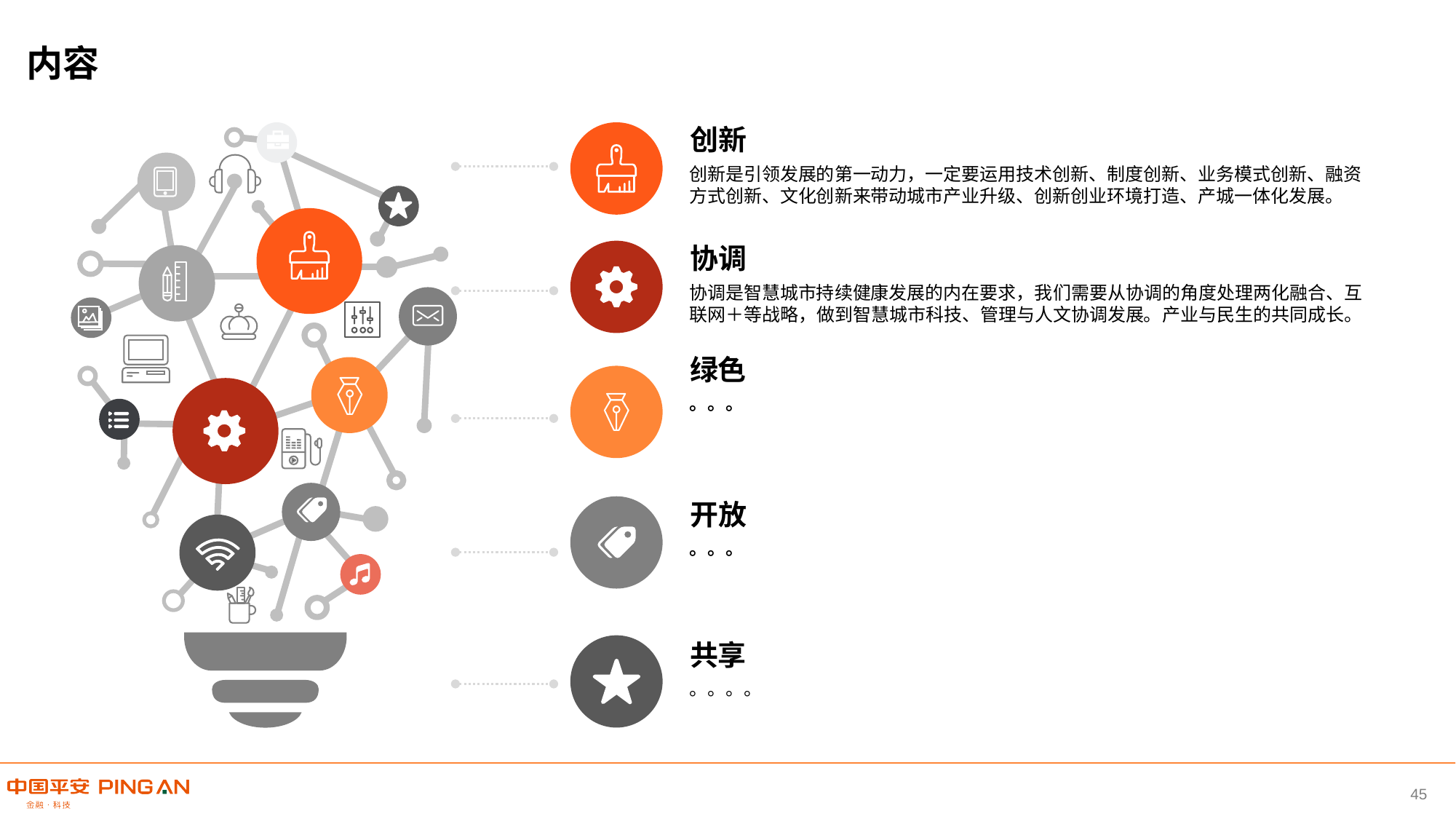

内容
创新

创新是引领发展的第一动力，一定要运用技术创新、制度创新、业务模式创新、融资方式创新、文化创新来带动城市产业升级、创新创业环境打造、产城一体化发展。
协调

协调是智慧城市持续健康发展的内在要求，我们需要从协调的角度处理两化融合、互联网＋等战略，做到智慧城市科技、管理与人文协调发展。产业与民生的共同成长。
绿色

。。。

开放

。。。
共享

。。。。